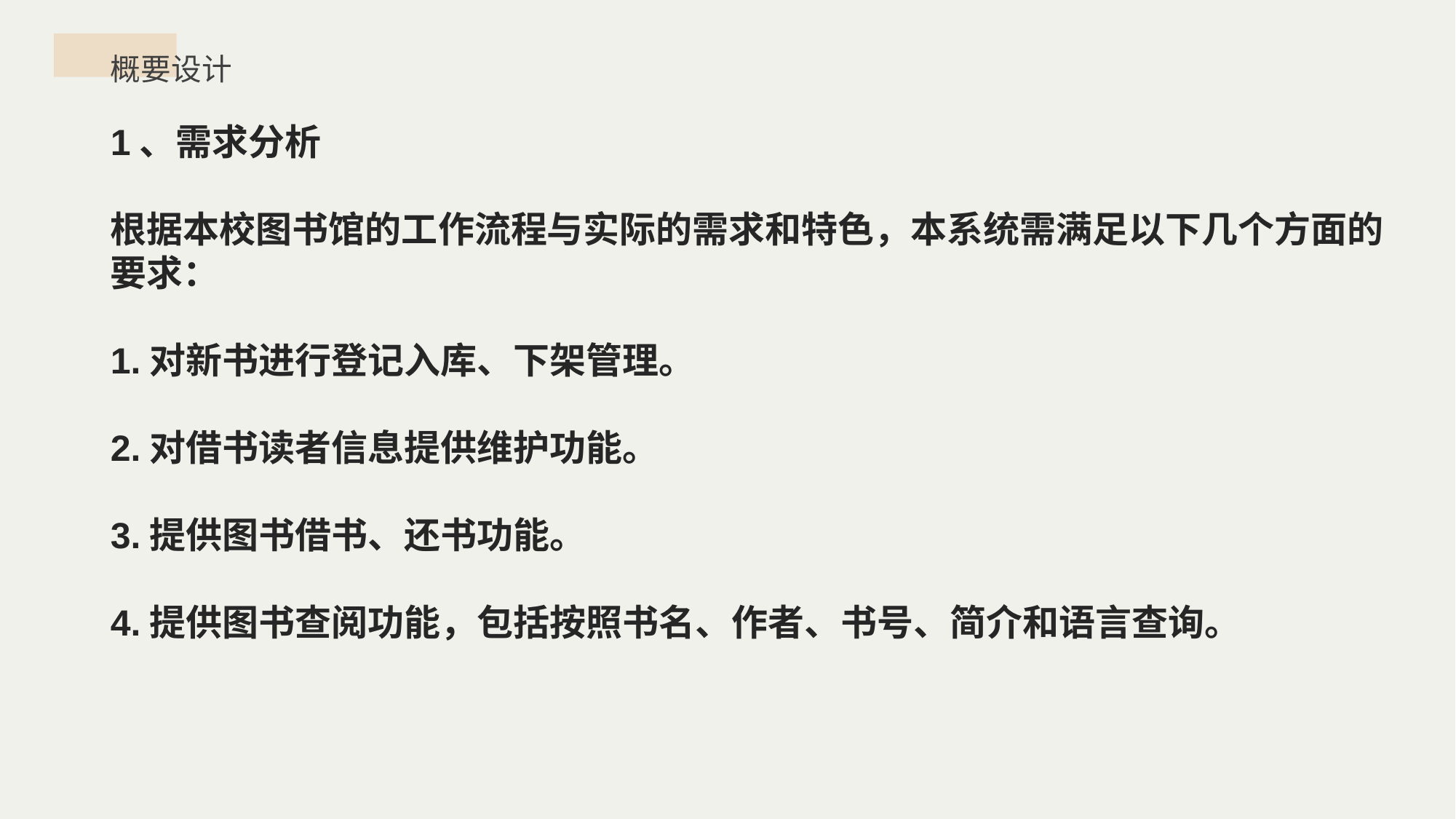

概要设计

1、需求分析

根据本校图书馆的工作流程与实际的需求和特色，本系统需满足以下几个方面的要求：

1.对新书进行登记入库、下架管理。

2.对借书读者信息提供维护功能。

3.提供图书借书、还书功能。

4.提供图书查阅功能，包括按照书名、作者、书号、简介和语言查询。